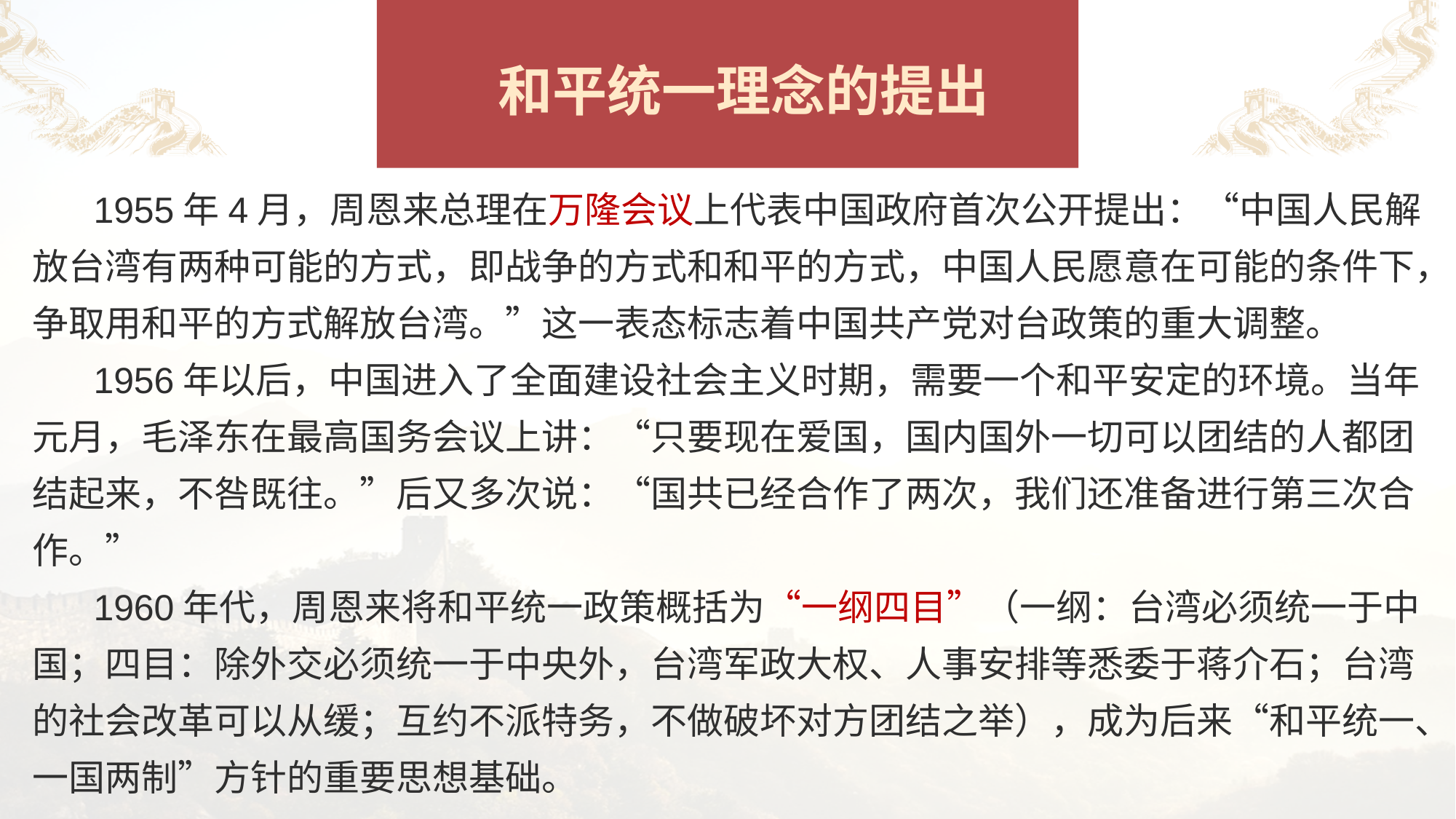

# 和平统一理念的提出
      1955年4月，周恩来总理在万隆会议上代表中国政府首次公开提出：“中国人民解放台湾有两种可能的方式，即战争的方式和和平的方式，中国人民愿意在可能的条件下，争取用和平的方式解放台湾。”这一表态标志着中国共产党对台政策的重大调整。
      1956年以后，中国进入了全面建设社会主义时期，需要一个和平安定的环境。当年元月，毛泽东在最高国务会议上讲：“只要现在爱国，国内国外一切可以团结的人都团结起来，不咎既往。”后又多次说：“国共已经合作了两次，我们还准备进行第三次合作。”
      1960年代，周恩来将和平统一政策概括为“一纲四目”（一纲：台湾必须统一于中国；四目：除外交必须统一于中央外，台湾军政大权、人事安排等悉委于蒋介石；台湾的社会改革可以从缓；互约不派特务，不做破坏对方团结之举），成为后来“和平统一、一国两制”方针的重要思想基础。